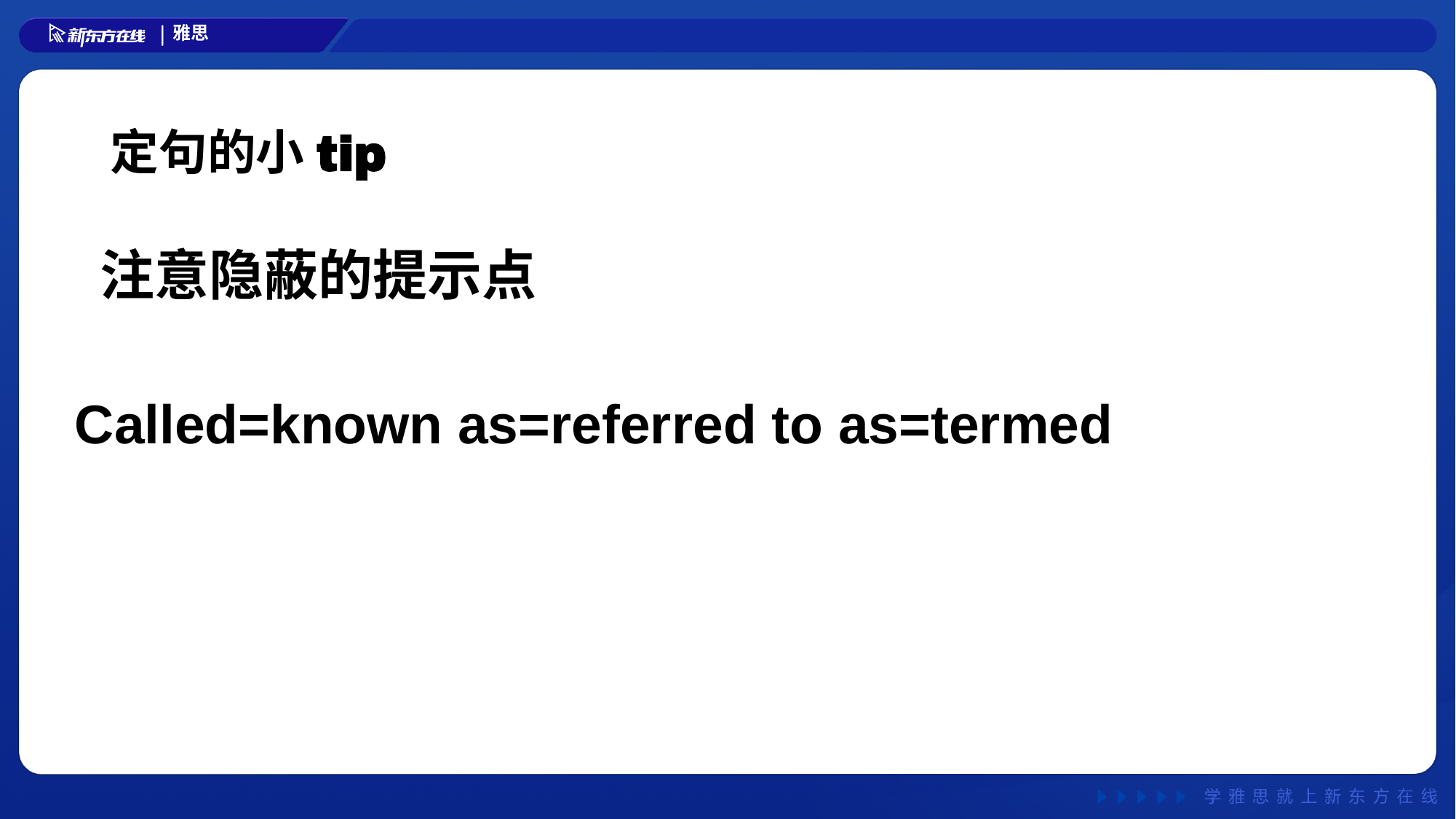

# 定句的小tip
 注意隐蔽的提示点

Called=known as=referred to as=termed